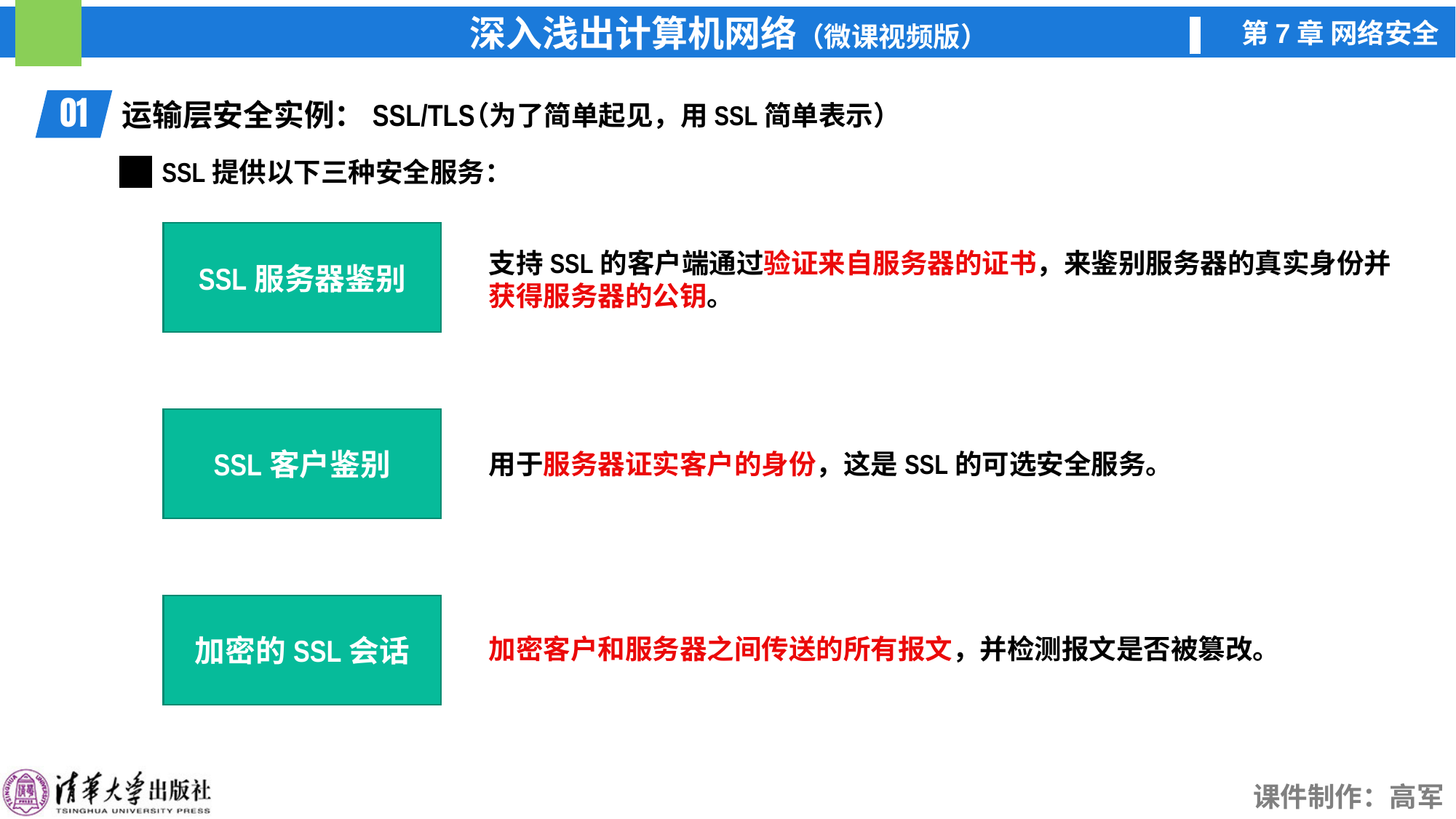

01
运输层安全实例：SSL/TLS
（为了简单起见，用SSL简单表示）
SSL提供以下三种安全服务：

SSL服务器鉴别
支持SSL的客户端通过验证来自服务器的证书，来鉴别服务器的真实身份并获得服务器的公钥。
SSL客户鉴别
用于服务器证实客户的身份，这是SSL的可选安全服务。
加密的SSL会话
加密客户和服务器之间传送的所有报文，并检测报文是否被篡改。